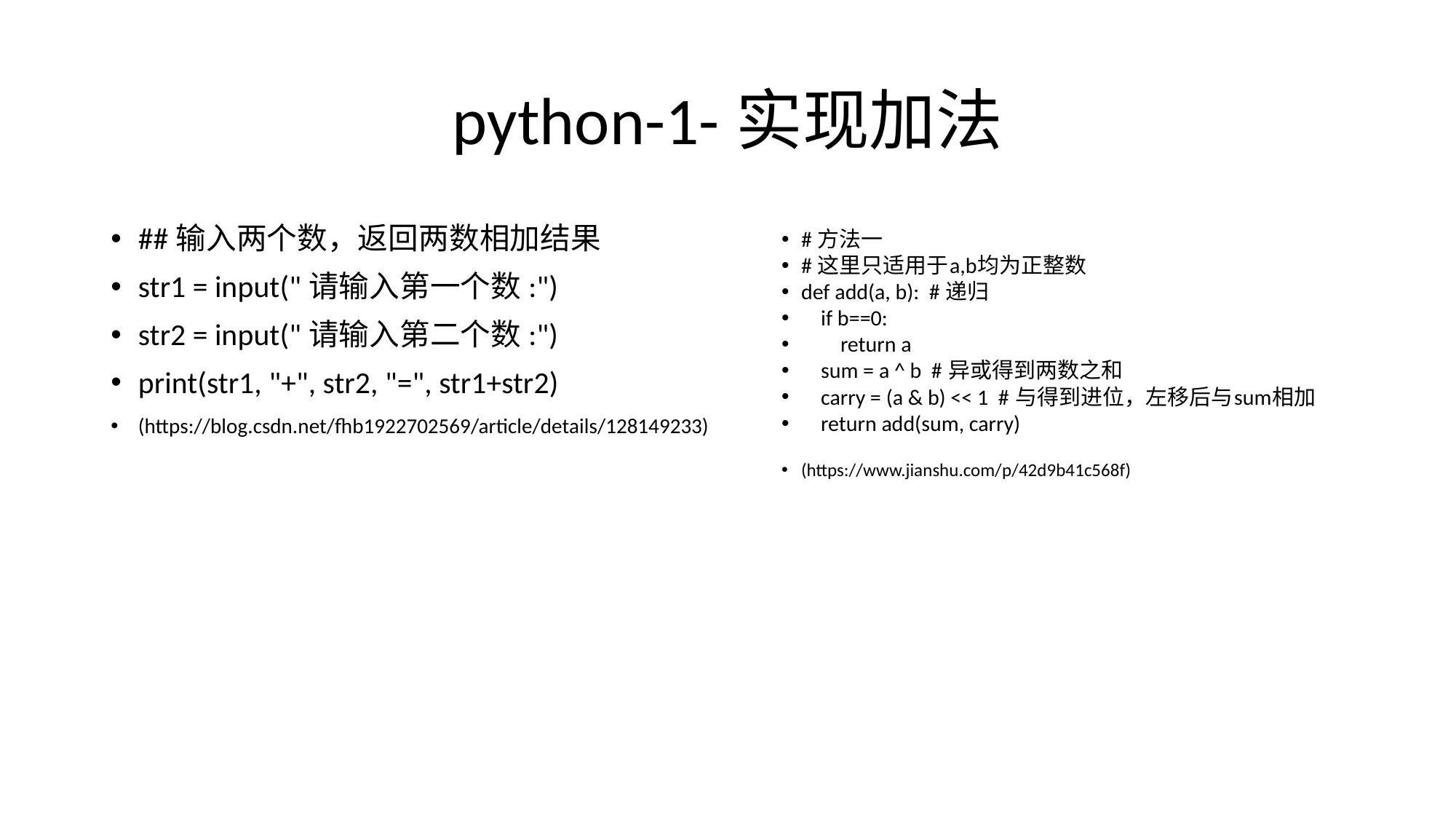

# python-1-实现加法

# 方法一
# 这里只适用于a,b均为正整数
def add(a, b):  # 递归
    if b==0:
        return a
    sum = a ^ b  # 异或得到两数之和
    carry = (a & b) << 1  # 与得到进位，左移后与sum相加
    return add(sum, carry)

(https://www.jianshu.com/p/42d9b41c568f)

##输入两个数，返回两数相加结果
str1 = input("请输入第一个数:")
str2 = input("请输入第二个数:")
print(str1, "+", str2, "=", str1+str2)
(https://blog.csdn.net/fhb1922702569/article/details/128149233)